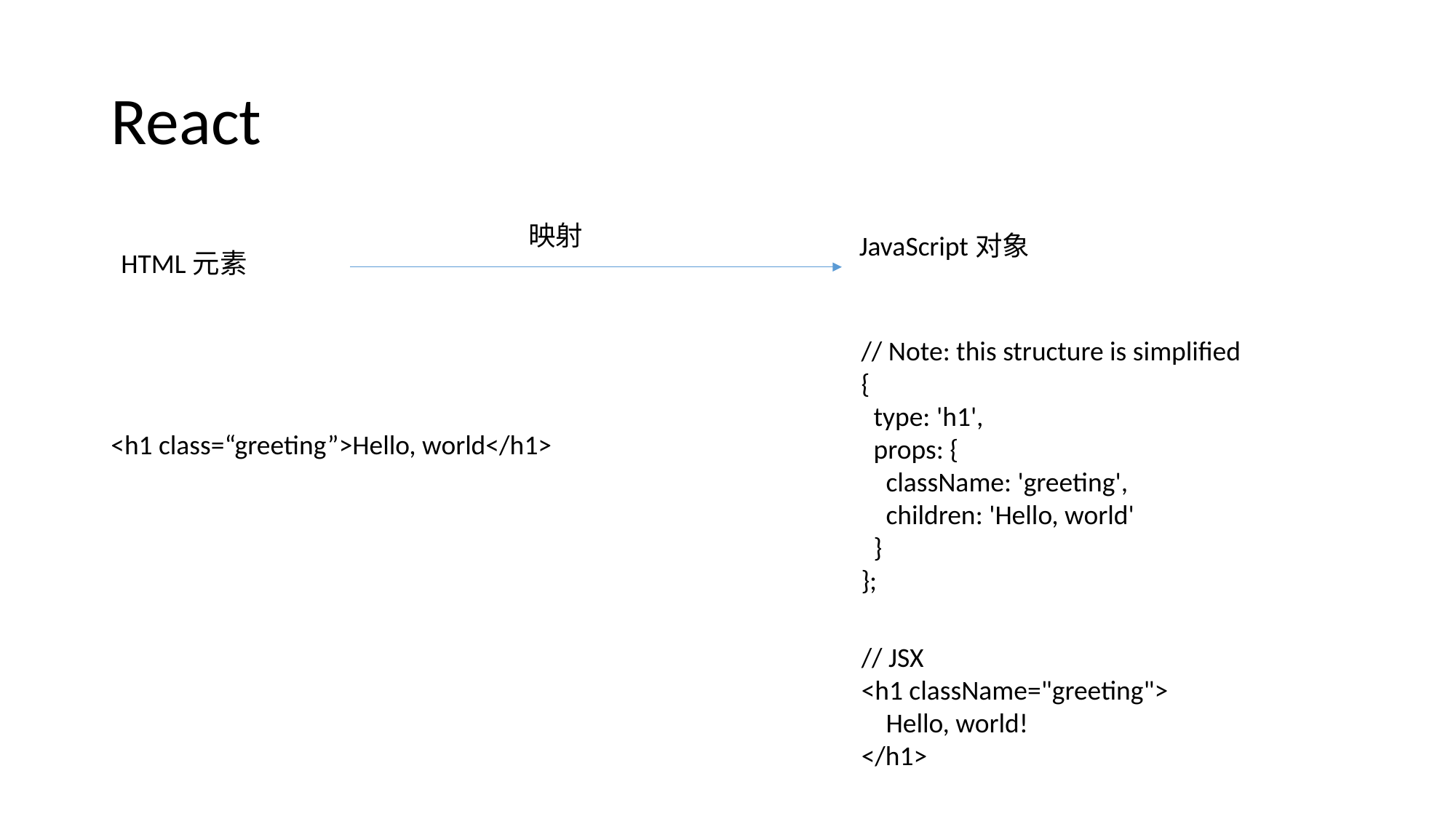

# React
映射
JavaScript对象
HTML元素
// Note: this structure is simplified
{
  type: 'h1',
  props: {
    className: 'greeting',
    children: 'Hello, world'
  }
};
<h1 class=“greeting”>Hello, world</h1>
// JSX
<h1 className="greeting">
    Hello, world!
</h1>